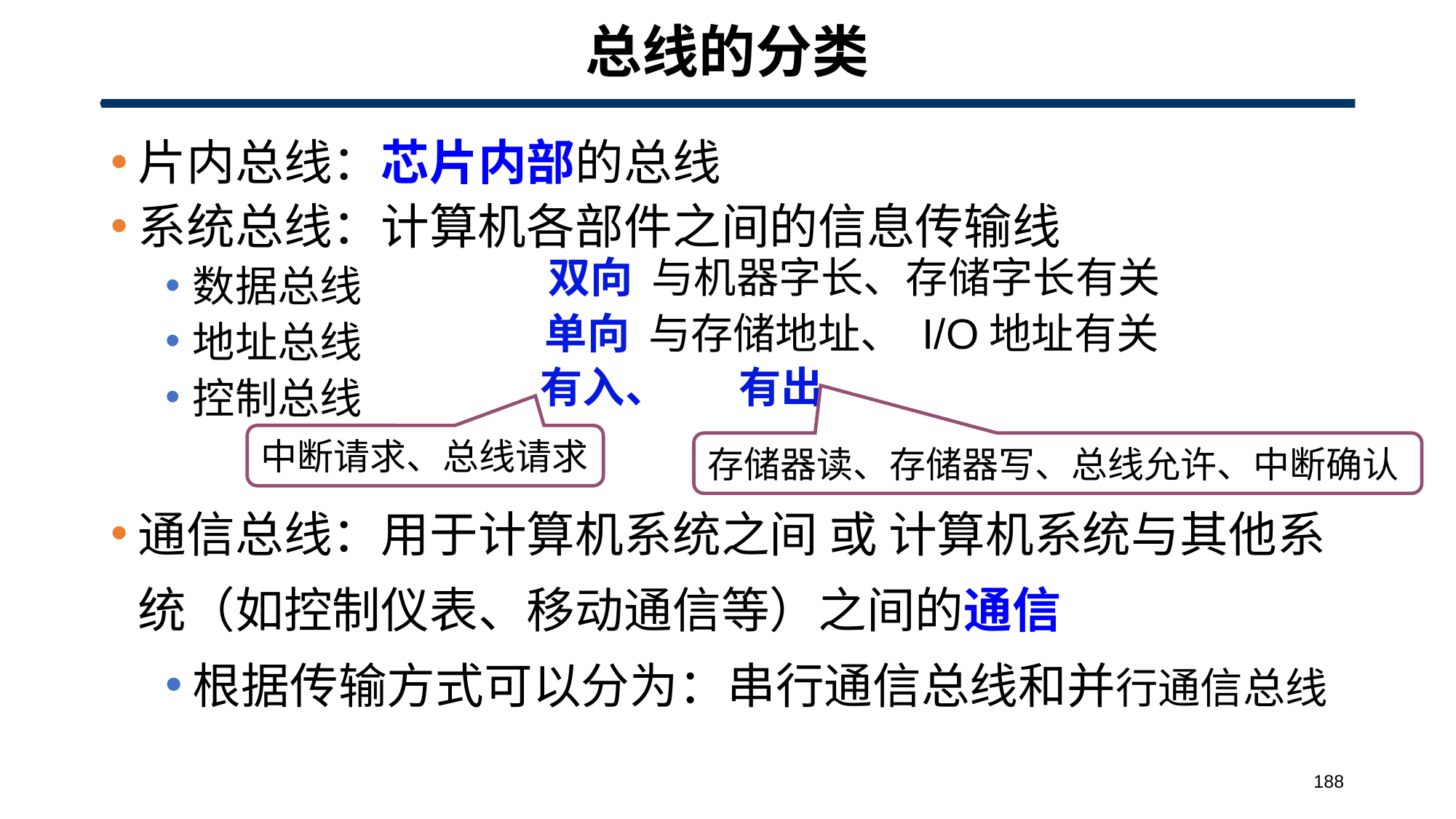

# 总线的分类
片内总线：芯片内部的总线
系统总线：计算机各部件之间的信息传输线
数据总线
地址总线
控制总线

通信总线：用于计算机系统之间 或 计算机系统与其他系统（如控制仪表、移动通信等）之间的通信
根据传输方式可以分为：串行通信总线和并行通信总线
双向  与机器字长、存储字长有关
单向  与存储地址、 I/O地址有关
 有入、	有出
中断请求、总线请求
存储器读、存储器写、总线允许、中断确认
188